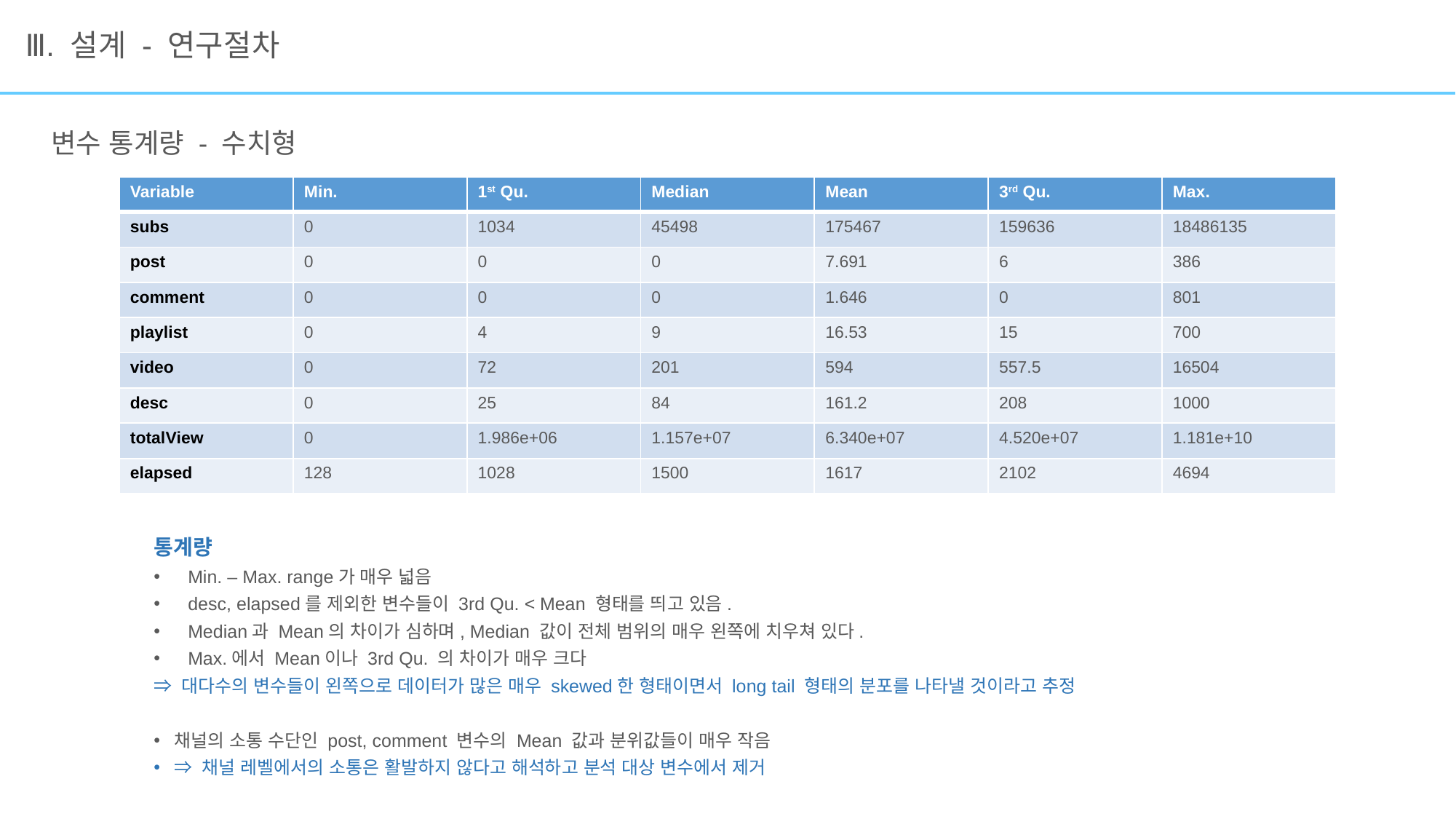

# Ⅲ. 설계 - 연구절차
변수 통계량 - 수치형
| Variable | Min. | 1st Qu. | Median | Mean | 3rd Qu. | Max. |
| --- | --- | --- | --- | --- | --- | --- |
| subs | 0 | 1034 | 45498 | 175467 | 159636 | 18486135 |
| post | 0 | 0 | 0 | 7.691 | 6 | 386 |
| comment | 0 | 0 | 0 | 1.646 | 0 | 801 |
| playlist | 0 | 4 | 9 | 16.53 | 15 | 700 |
| video | 0 | 72 | 201 | 594 | 557.5 | 16504 |
| desc | 0 | 25 | 84 | 161.2 | 208 | 1000 |
| totalView | 0 | 1.986e+06 | 1.157e+07 | 6.340e+07 | 4.520e+07 | 1.181e+10 |
| elapsed | 128 | 1028 | 1500 | 1617 | 2102 | 4694 |
통계량
Min. – Max. range가 매우 넓음
desc, elapsed를 제외한 변수들이 3rd Qu. < Mean 형태를 띄고 있음.
Median과 Mean의 차이가 심하며, Median 값이 전체 범위의 매우 왼쪽에 치우쳐 있다.
Max.에서 Mean이나 3rd Qu. 의 차이가 매우 크다
⇒ 대다수의 변수들이 왼쪽으로 데이터가 많은 매우 skewed한 형태이면서 long tail 형태의 분포를 나타낼 것이라고 추정

채널의 소통 수단인 post, comment 변수의 Mean 값과 분위값들이 매우 작음
⇒ 채널 레벨에서의 소통은 활발하지 않다고 해석하고 분석 대상 변수에서 제거